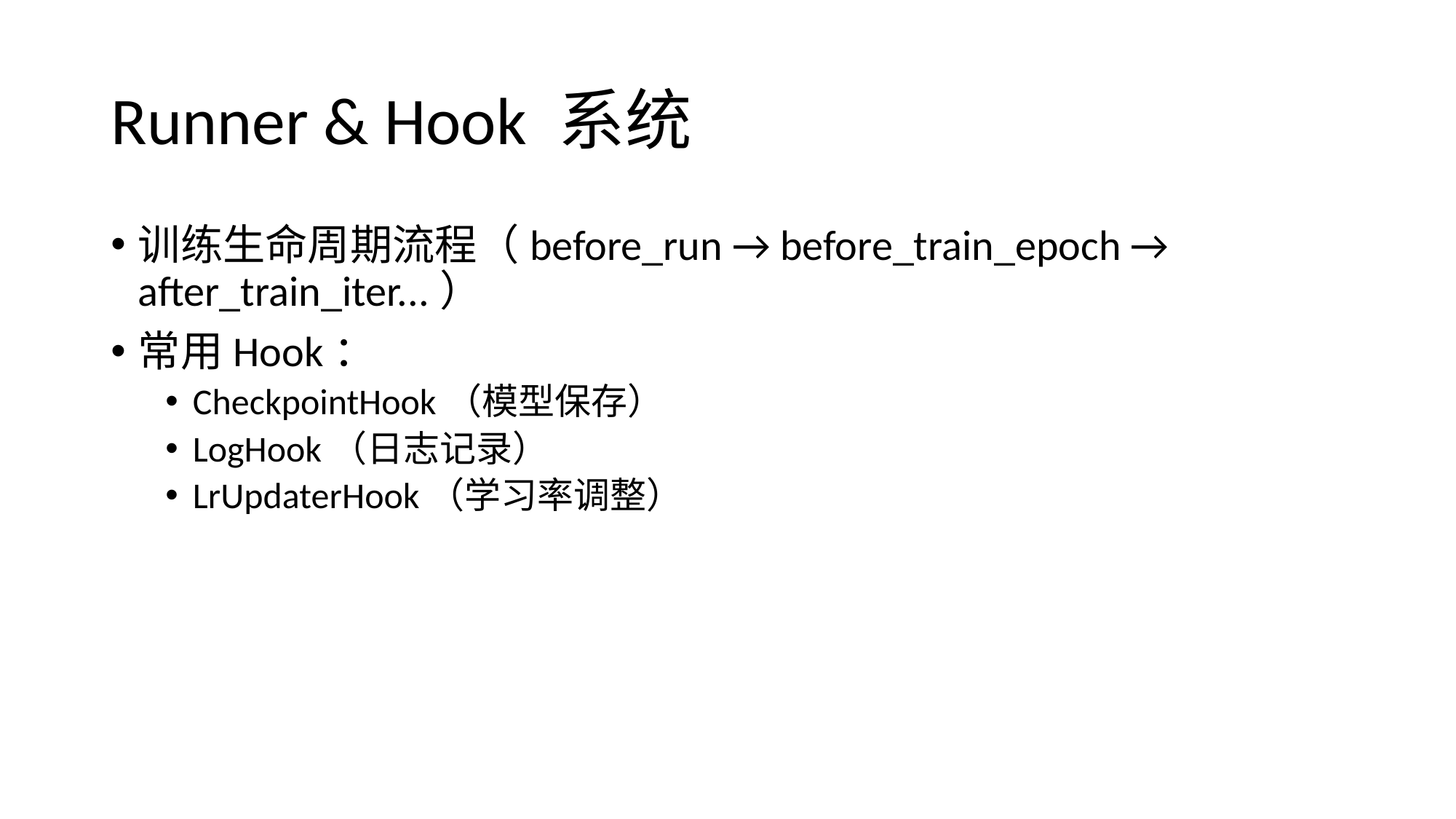

# Runner & Hook 系统
训练生命周期流程（before_run → before_train_epoch → after_train_iter...）
常用Hook：
CheckpointHook（模型保存）
LogHook（日志记录）
LrUpdaterHook（学习率调整）